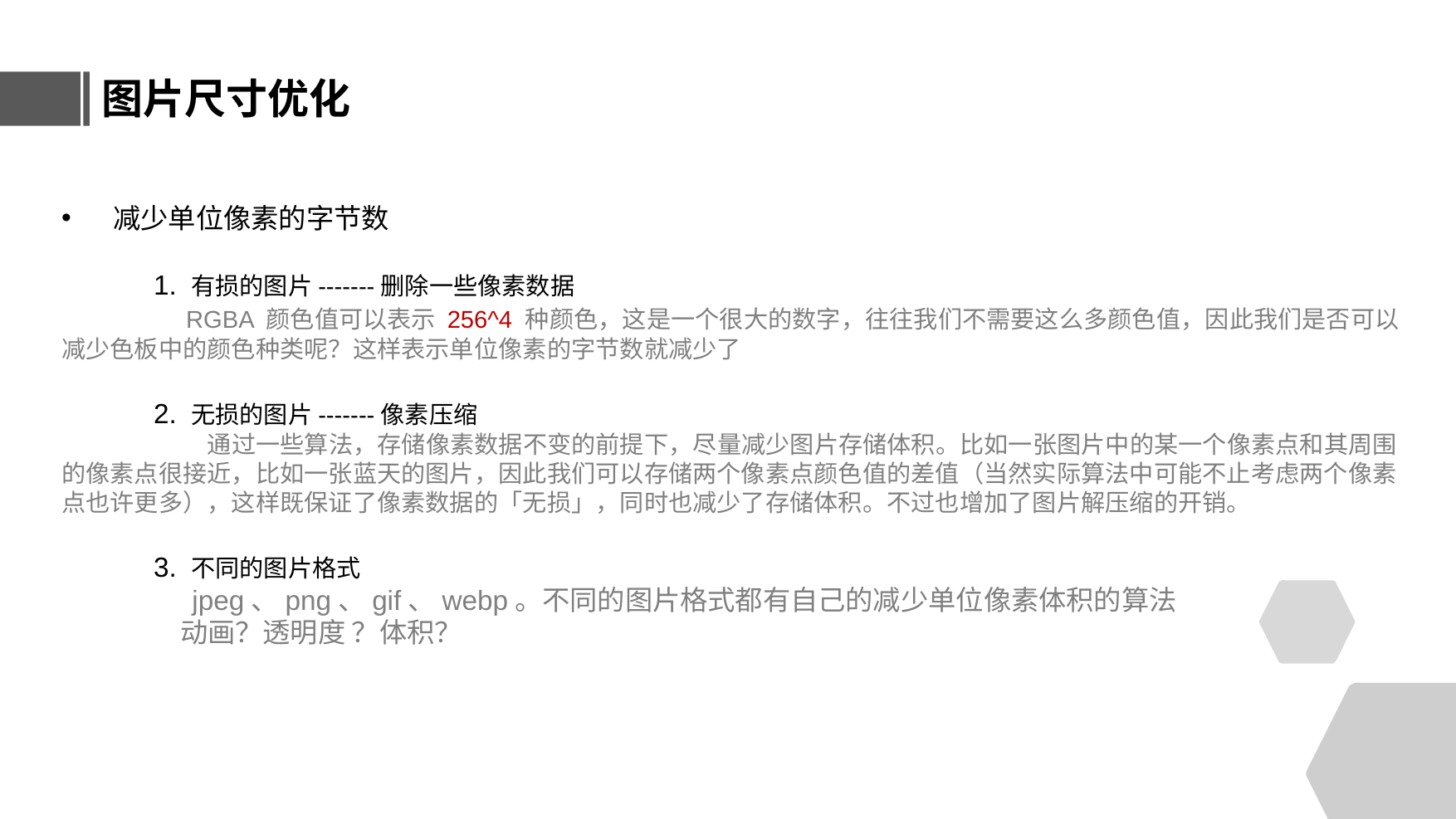

图片尺寸优化

 减少单位像素的字节数

            1. 有损的图片-------删除一些像素数据
	RGBA 颜色值可以表示 256^4 种颜色，这是一个很大的数字，往往我们不需要这么多颜色值，因此我们是否可以减少色板中的颜色种类呢？这样表示单位像素的字节数就减少了

            2. 无损的图片-------像素压缩
                          通过一些算法，存储像素数据不变的前提下，尽量减少图片存储体积。比如一张图片中的某一个像素点和其周围的像素点很接近，比如一张蓝天的图片，因此我们可以存储两个像素点颜色值的差值（当然实际算法中可能不止考虑两个像素点也许更多），这样既保证了像素数据的「无损」，同时也减少了存储体积。不过也增加了图片解压缩的开销。

            3. 不同的图片格式
                 jpeg、png、gif、webp。不同的图片格式都有自己的减少单位像素体积的算法
                  动画？透明度 ？体积？